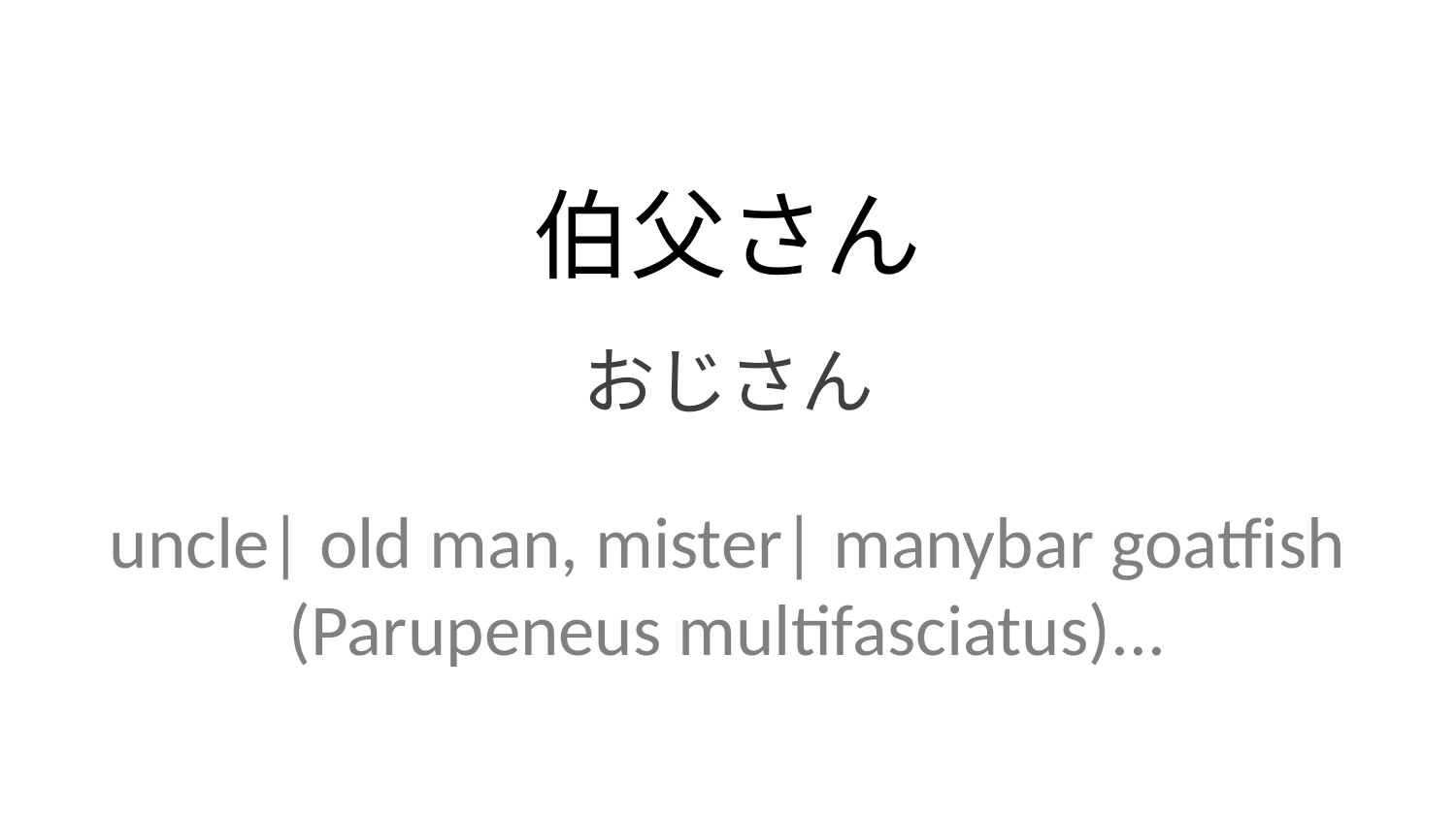

伯父さん

おじさん
uncle| old man, mister| manybar goatfish (Parupeneus multifasciatus)...